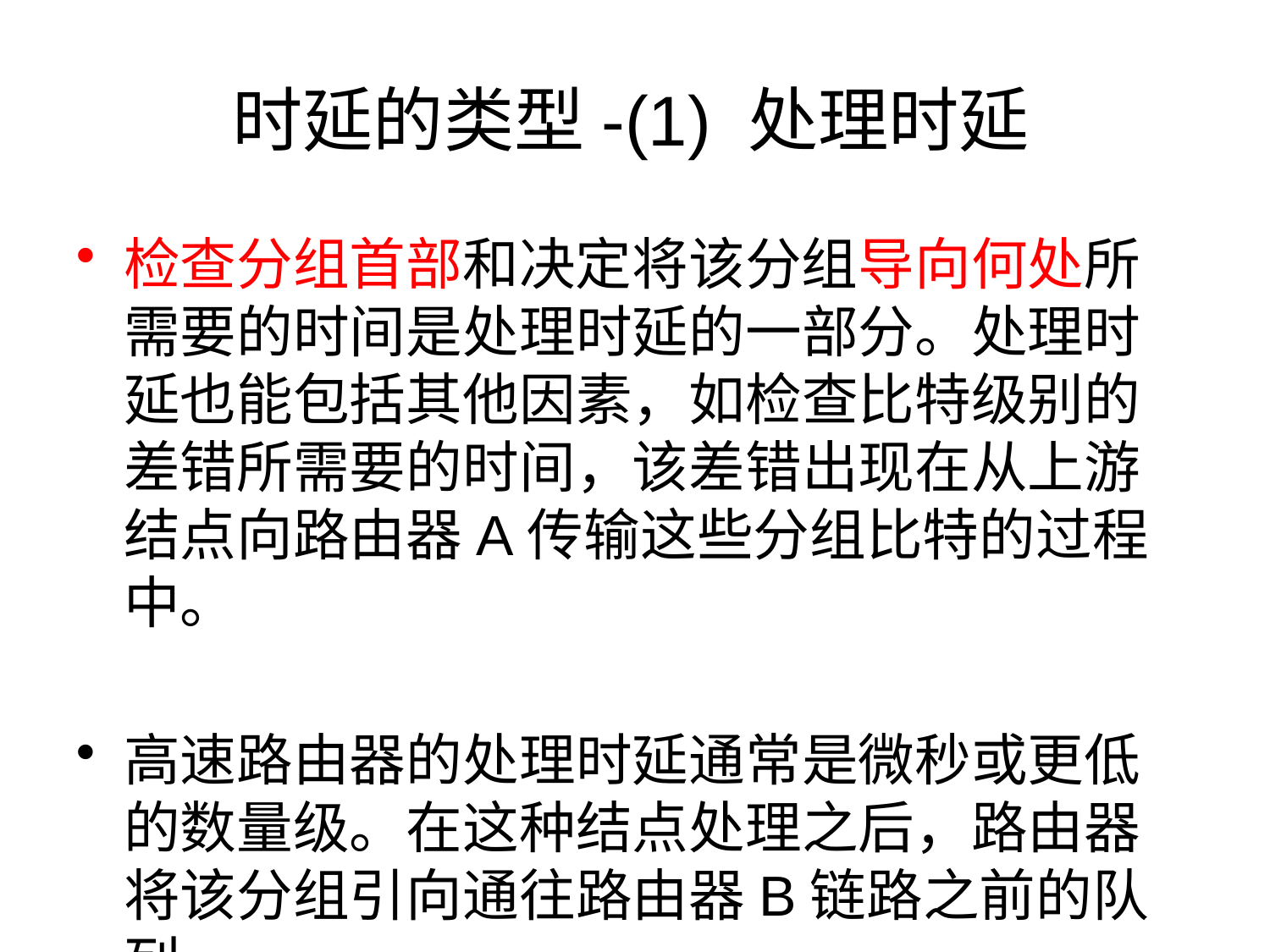

# 时延的类型-(1) 处理时延
检查分组首部和决定将该分组导向何处所需要的时间是处理时延的一部分。处理时延也能包括其他因素，如检查比特级别的差错所需要的时间，该差错出现在从上游结点向路由器A传输这些分组比特的过程中。

高速路由器的处理时延通常是微秒或更低的数量级。在这种结点处理之后，路由器将该分组引向通往路由器B链路之前的队列。